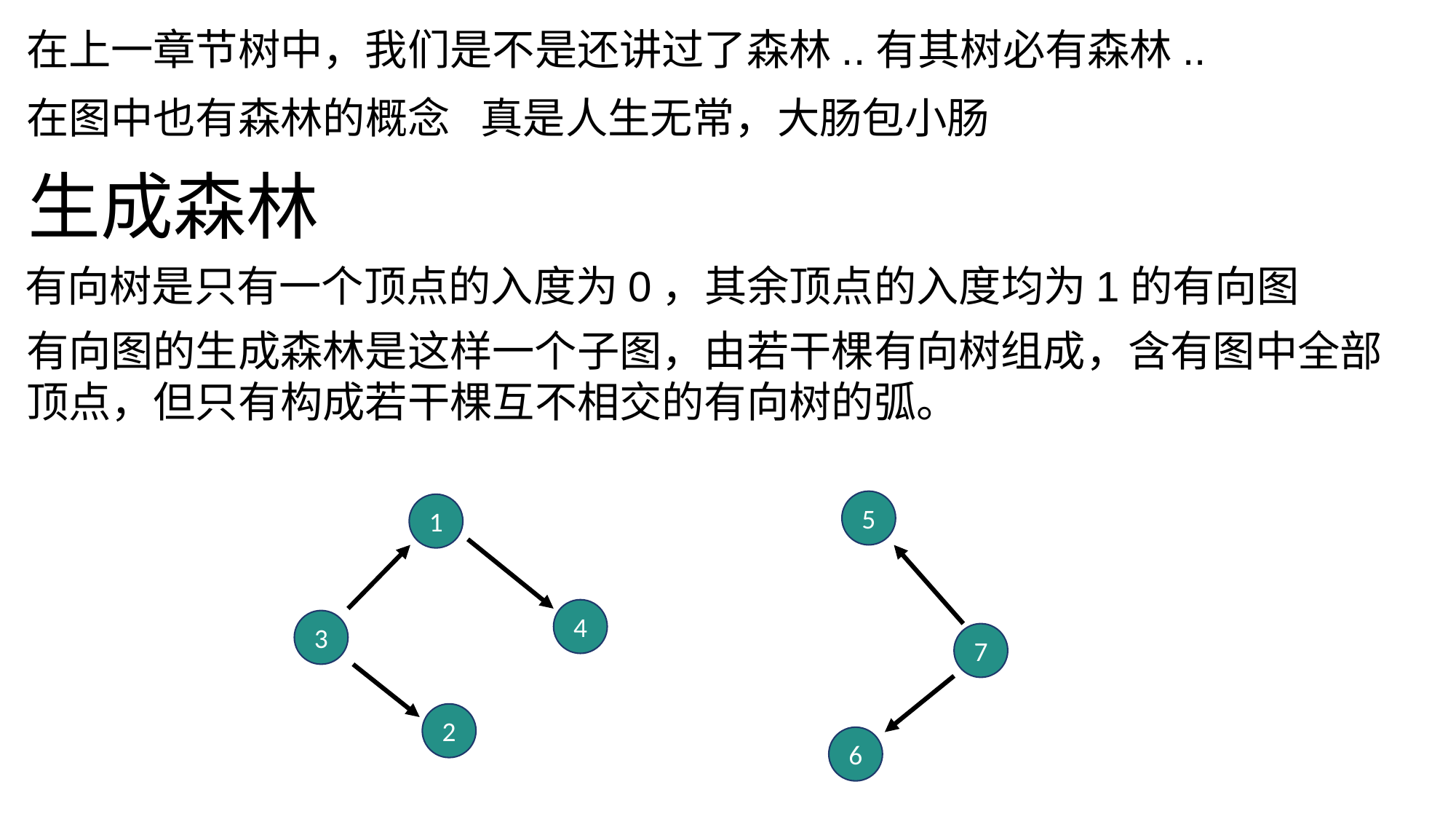

在上一章节树中，我们是不是还讲过了森林..有其树必有森林..
在图中也有森林的概念
真是人生无常，大肠包小肠
生成森林
有向树是只有一个顶点的入度为0，其余顶点的入度均为1的有向图
有向图的生成森林是这样一个子图，由若干棵有向树组成，含有图中全部顶点，但只有构成若干棵互不相交的有向树的弧。
5
1
4
3
7
2
6